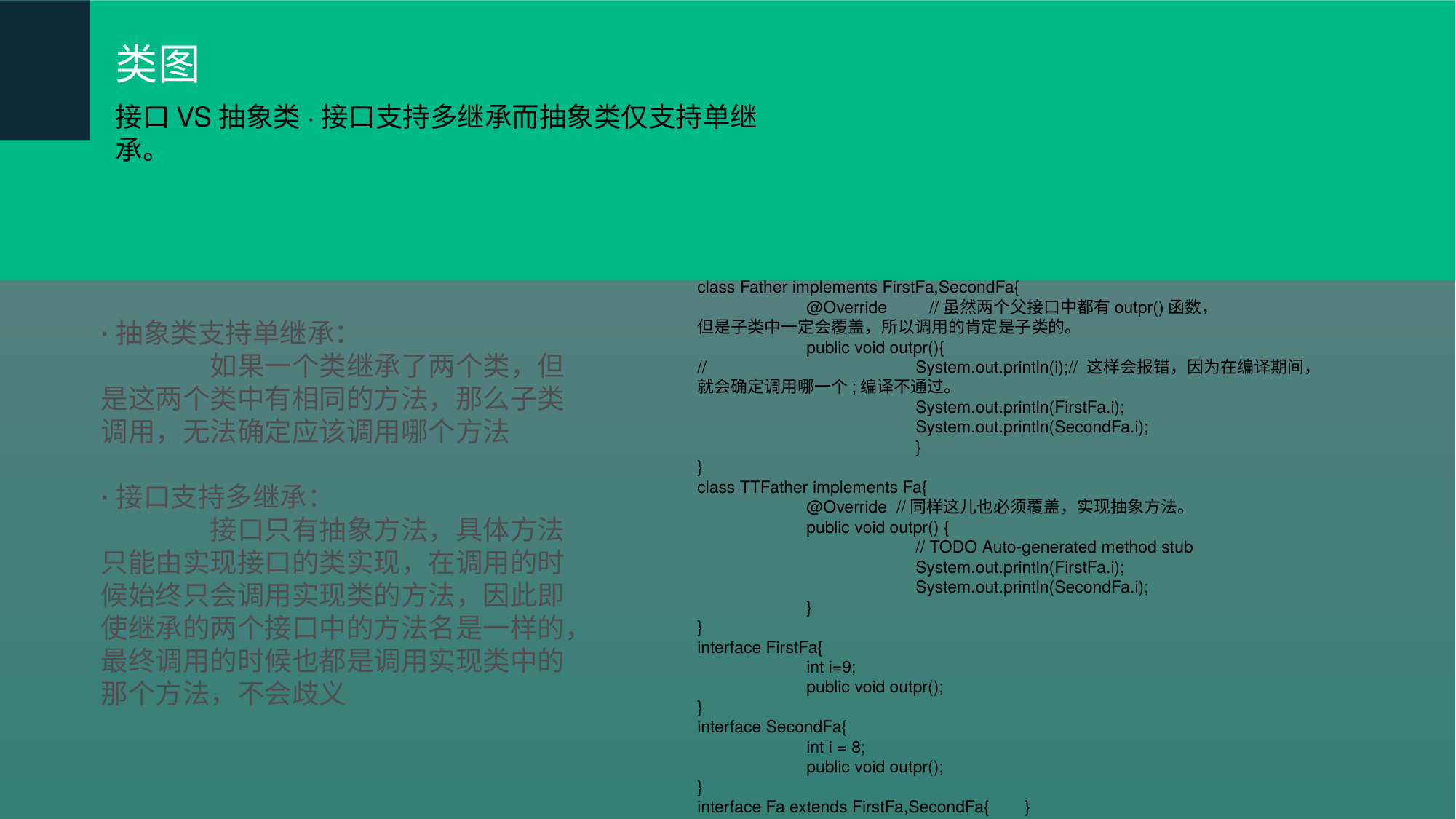

类图

接口VS抽象类·接口支持多继承而抽象类仅支持单继承。

class Father implements FirstFa,SecondFa{
	@Override         //虽然两个父接口中都有outpr()函数，
但是子类中一定会覆盖，所以调用的肯定是子类的。
	public void outpr(){
//		System.out.println(i);// 这样会报错，因为在编译期间，
就会确定调用哪一个;编译不通过。
		System.out.println(FirstFa.i);
System.out.println(SecondFa.i);
}
}
class TTFather implements Fa{
	@Override  //同样这儿也必须覆盖，实现抽象方法。
	public void outpr() {
		// TODO Auto-generated method stub
		System.out.println(FirstFa.i);
		System.out.println(SecondFa.i);
	}
}
interface FirstFa{
	int i=9;
	public void outpr();
}
interface SecondFa{
	int i = 8;
	public void outpr();
}
interface Fa extends FirstFa,SecondFa{	}

·抽象类支持单继承：
	如果一个类继承了两个类，但是这两个类中有相同的方法，那么子类调用，无法确定应该调用哪个方法

·接口支持多继承：
	接口只有抽象方法，具体方法只能由实现接口的类实现，在调用的时候始终只会调用实现类的方法，因此即使继承的两个接口中的方法名是一样的，最终调用的时候也都是调用实现类中的那个方法，不会歧义